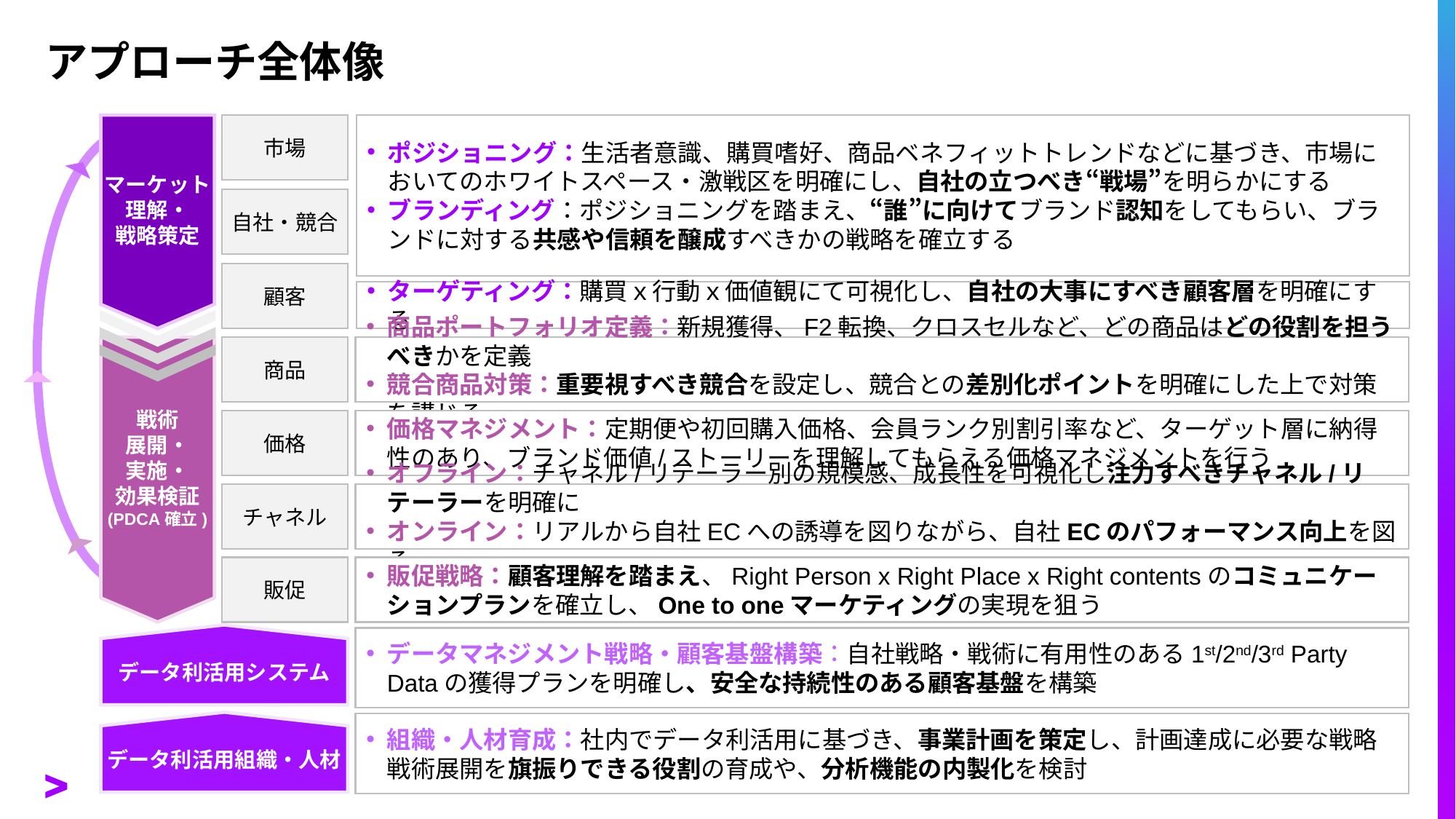

# アプローチ全体像

マーケット
理解・
戦略策定
市場

自社・競合
顧客

戦術
展開・
実施・
効果検証
(PDCA確立)
商品

価格
チャネル

販促
ポジショニング：生活者意識、購買嗜好、商品ベネフィットトレンドなどに基づき、市場においてのホワイトスペース・激戦区を明確にし、自社の立つべき“戦場”を明らかにする
ブランディング：ポジショニングを踏まえ、“誰”に向けてブランド認知をしてもらい、ブランドに対する共感や信頼を醸成すべきかの戦略を確立する
ターゲティング：購買ｘ行動ｘ価値観にて可視化し、自社の大事にすべき顧客層を明確にする
商品ポートフォリオ定義：新規獲得、F2転換、クロスセルなど、どの商品はどの役割を担うべきかを定義
競合商品対策：重要視すべき競合を設定し、競合との差別化ポイントを明確にした上で対策を講じる
価格マネジメント：定期便や初回購入価格、会員ランク別割引率など、ターゲット層に納得性のあり、ブランド価値/ストーリーを理解してもらえる価格マネジメントを行う
オフライン：チャネル/リテーラー別の規模感、成長性を可視化し注力すべきチャネル/リテーラーを明確に
オンライン：リアルから自社ECへの誘導を図りながら、自社ECのパフォーマンス向上を図る
販促戦略：顧客理解を踏まえ、Right Person x Right Place x Right contentsのコミュニケーションプランを確立し、One to oneマーケティングの実現を狙う
データ利活用システム
データマネジメント戦略・顧客基盤構築：自社戦略・戦術に有用性のある1st/2nd/3rd Party Dataの獲得プランを明確し、安全な持続性のある顧客基盤を構築
データ利活用組織・人材
組織・人材育成：社内でデータ利活用に基づき、事業計画を策定し、計画達成に必要な戦略戦術展開を旗振りできる役割の育成や、分析機能の内製化を検討